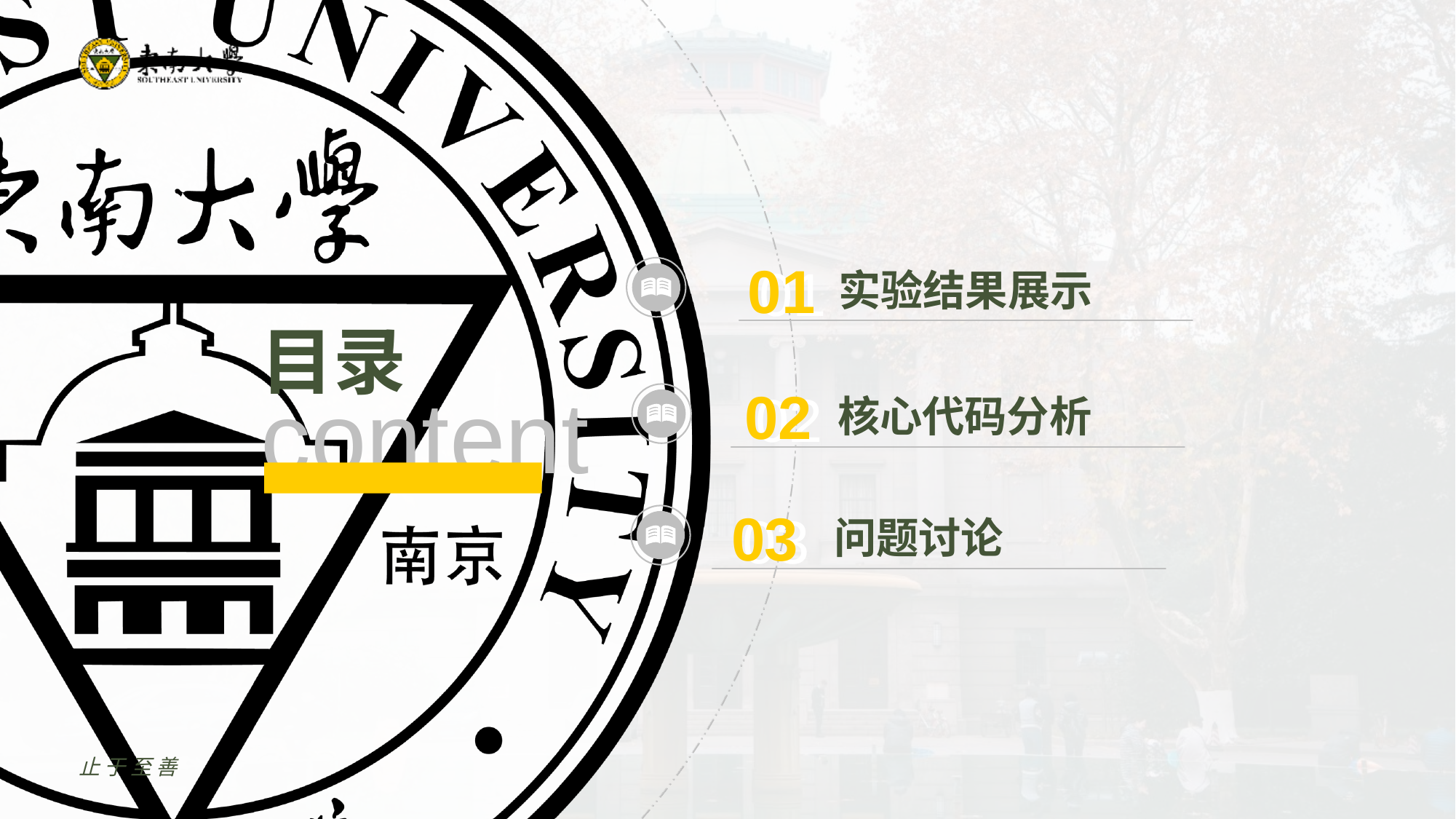

01
01

实验结果展示
02
02

核心代码分析
03
03

问题讨论
止于至善